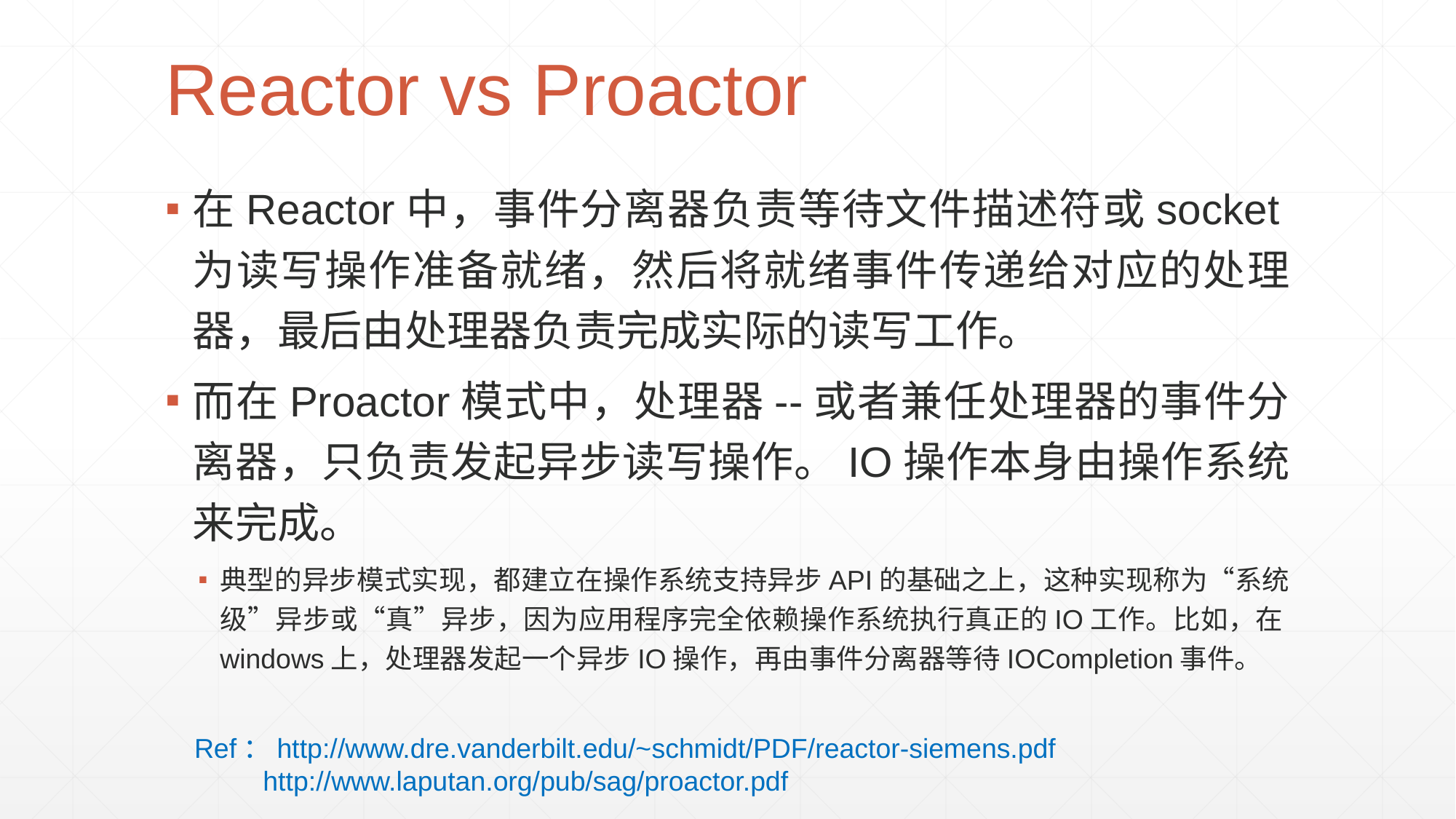

# Reactor vs Proactor
在Reactor中，事件分离器负责等待文件描述符或socket为读写操作准备就绪，然后将就绪事件传递给对应的处理器，最后由处理器负责完成实际的读写工作。
而在Proactor模式中，处理器--或者兼任处理器的事件分离器，只负责发起异步读写操作。IO操作本身由操作系统来完成。
典型的异步模式实现，都建立在操作系统支持异步API的基础之上，这种实现称为“系统级”异步或“真”异步，因为应用程序完全依赖操作系统执行真正的IO工作。比如，在windows上，处理器发起一个异步IO操作，再由事件分离器等待IOCompletion事件。
Ref：http://www.dre.vanderbilt.edu/~schmidt/PDF/reactor-siemens.pdf
         http://www.laputan.org/pub/sag/proactor.pdf